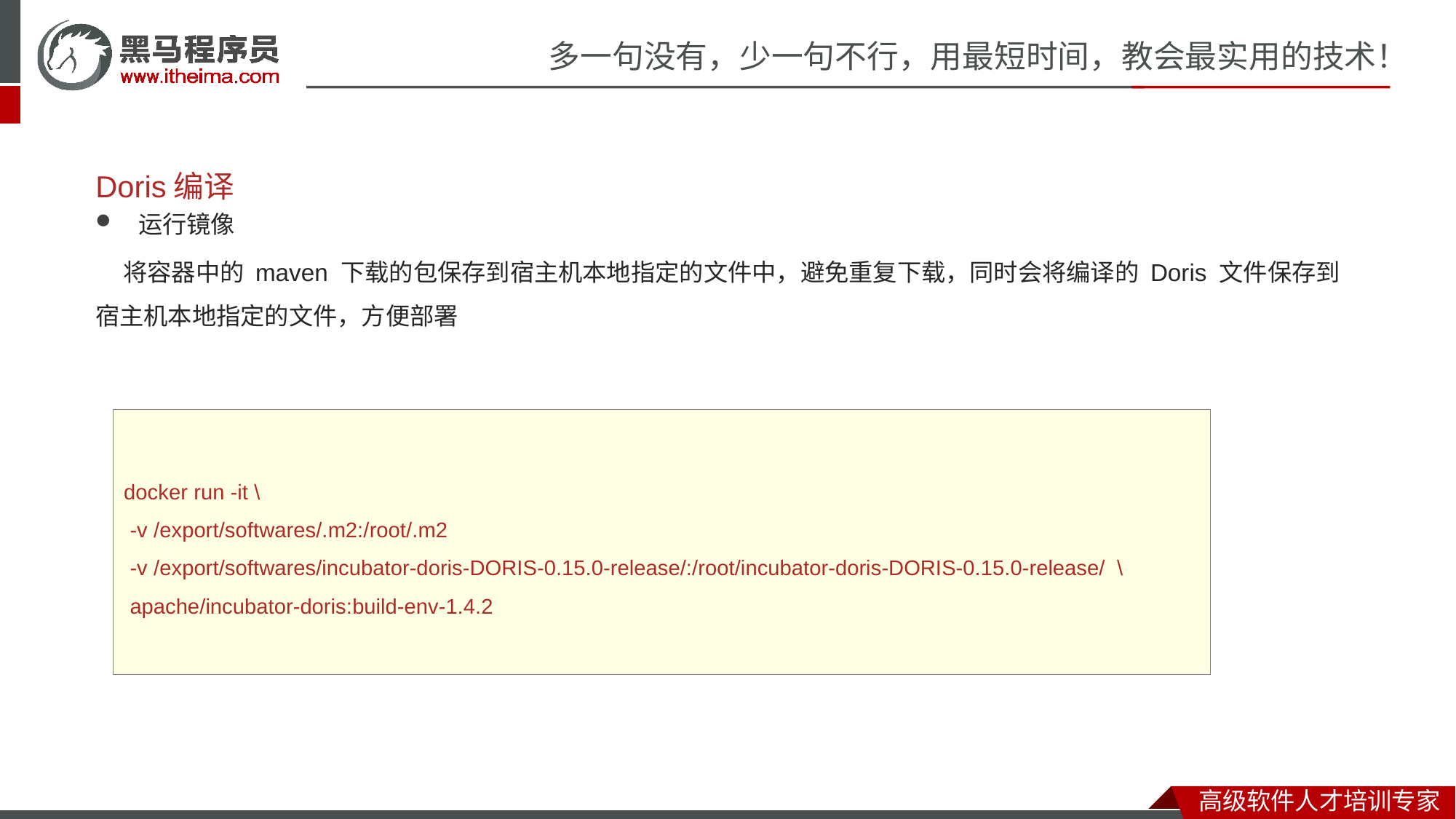

# Doris编译

运行镜像
    将容器中的 maven 下载的包保存到宿主机本地指定的文件中，避免重复下载，同时会将编译的 Doris 文件保存到宿主机本地指定的文件，方便部署

docker run -it \
 -v /export/softwares/.m2:/root/.m2
 -v /export/softwares/incubator-doris-DORIS-0.15.0-release/:/root/incubator-doris-DORIS-0.15.0-release/  \
 apache/incubator-doris:build-env-1.4.2